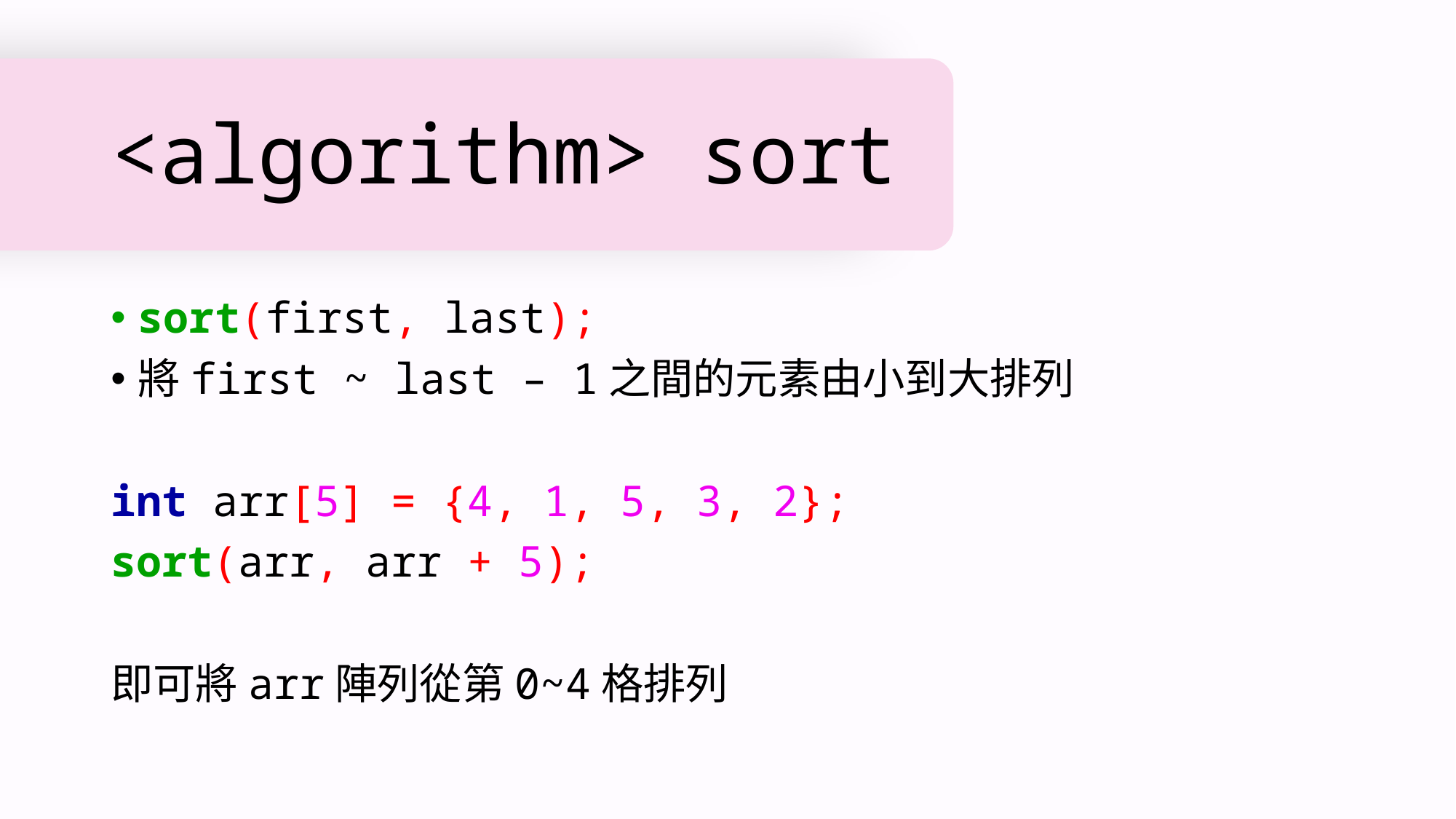

# <algorithm> sort
sort(first, last);
將first ~ last – 1之間的元素由小到大排列

int arr[5] = {4, 1, 5, 3, 2};
sort(arr, arr + 5);

即可將arr陣列從第0~4格排列